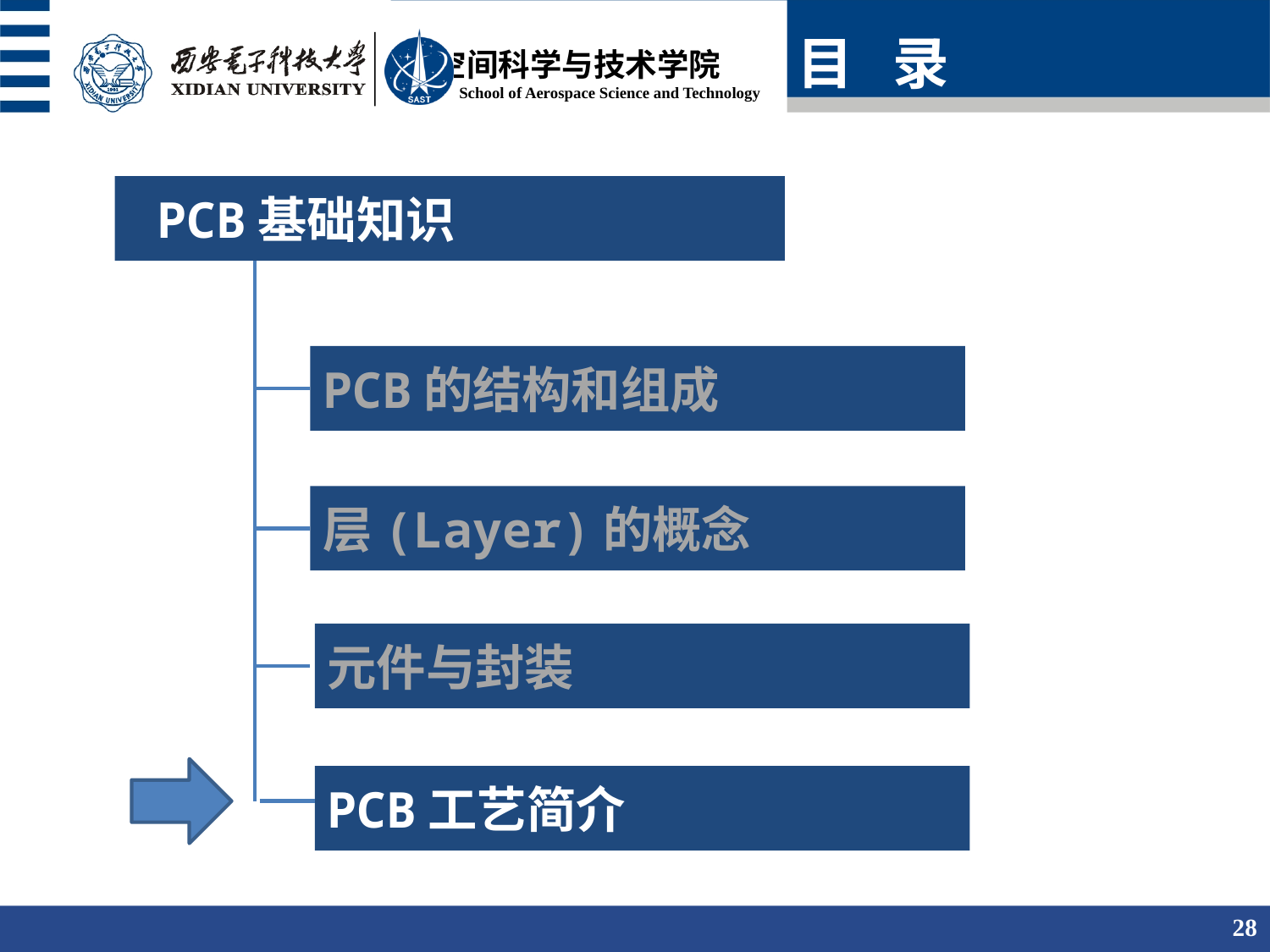

目   录
 PCB基础知识
PCB的结构和组成
层(Layer)的概念
元件与封装

PCB工艺简介